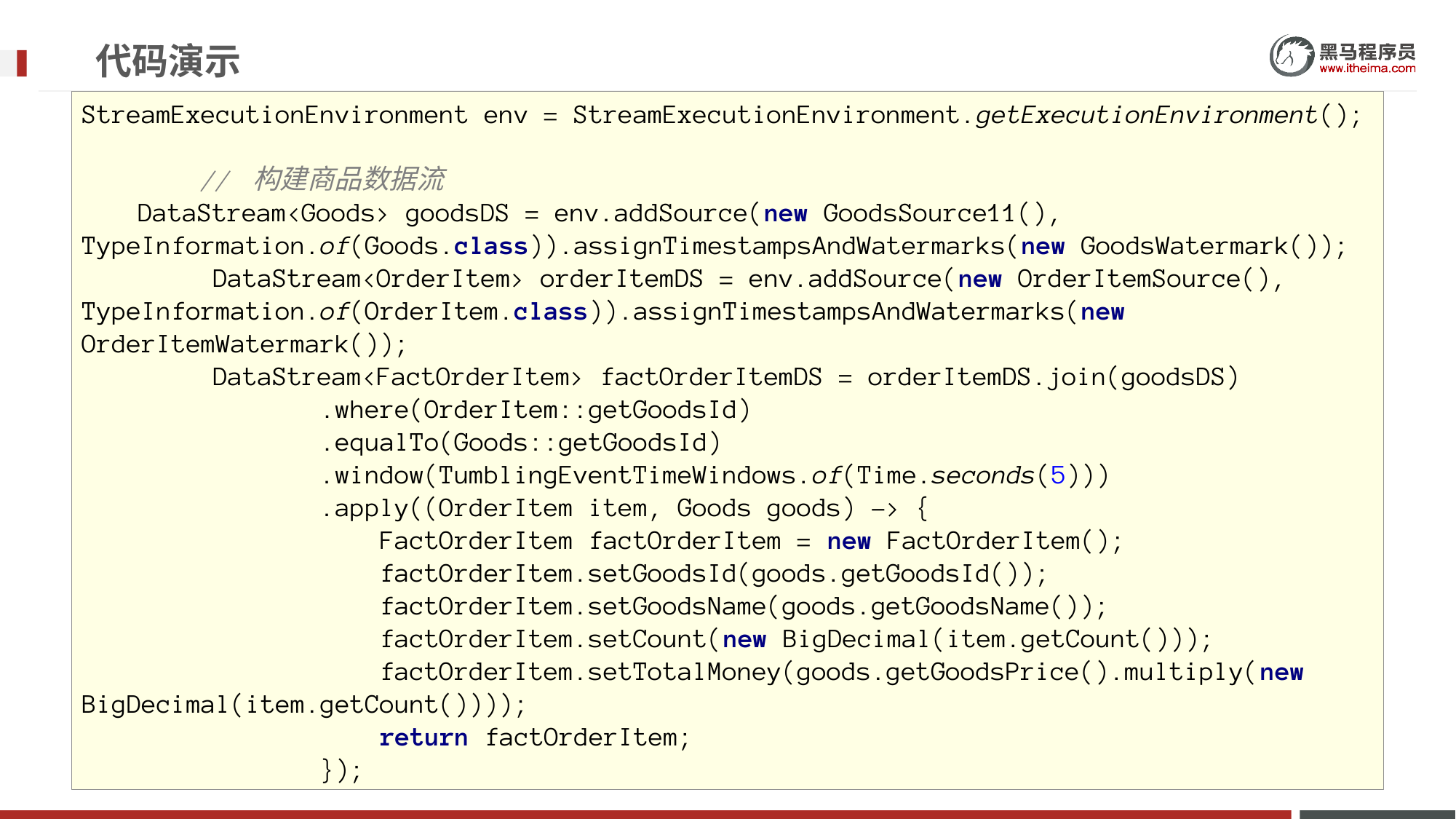

# 代码演示
StreamExecutionEnvironment env = StreamExecutionEnvironment.getExecutionEnvironment();
        // 构建商品数据流
        DataStream<Goods> goodsDS = env.addSource(new GoodsSource11(), TypeInformation.of(Goods.class)).assignTimestampsAndWatermarks(new GoodsWatermark());
        DataStream<OrderItem> orderItemDS = env.addSource(new OrderItemSource(), TypeInformation.of(OrderItem.class)).assignTimestampsAndWatermarks(new OrderItemWatermark());
        DataStream<FactOrderItem> factOrderItemDS = orderItemDS.join(goodsDS)
                .where(OrderItem::getGoodsId)
                .equalTo(Goods::getGoodsId)
                .window(TumblingEventTimeWindows.of(Time.seconds(5)))
                .apply((OrderItem item, Goods goods) -> {
                    FactOrderItem factOrderItem = new FactOrderItem();
                    factOrderItem.setGoodsId(goods.getGoodsId());
                    factOrderItem.setGoodsName(goods.getGoodsName());
                    factOrderItem.setCount(new BigDecimal(item.getCount()));
                    factOrderItem.setTotalMoney(goods.getGoodsPrice().multiply(new BigDecimal(item.getCount())));
                    return factOrderItem;
                });